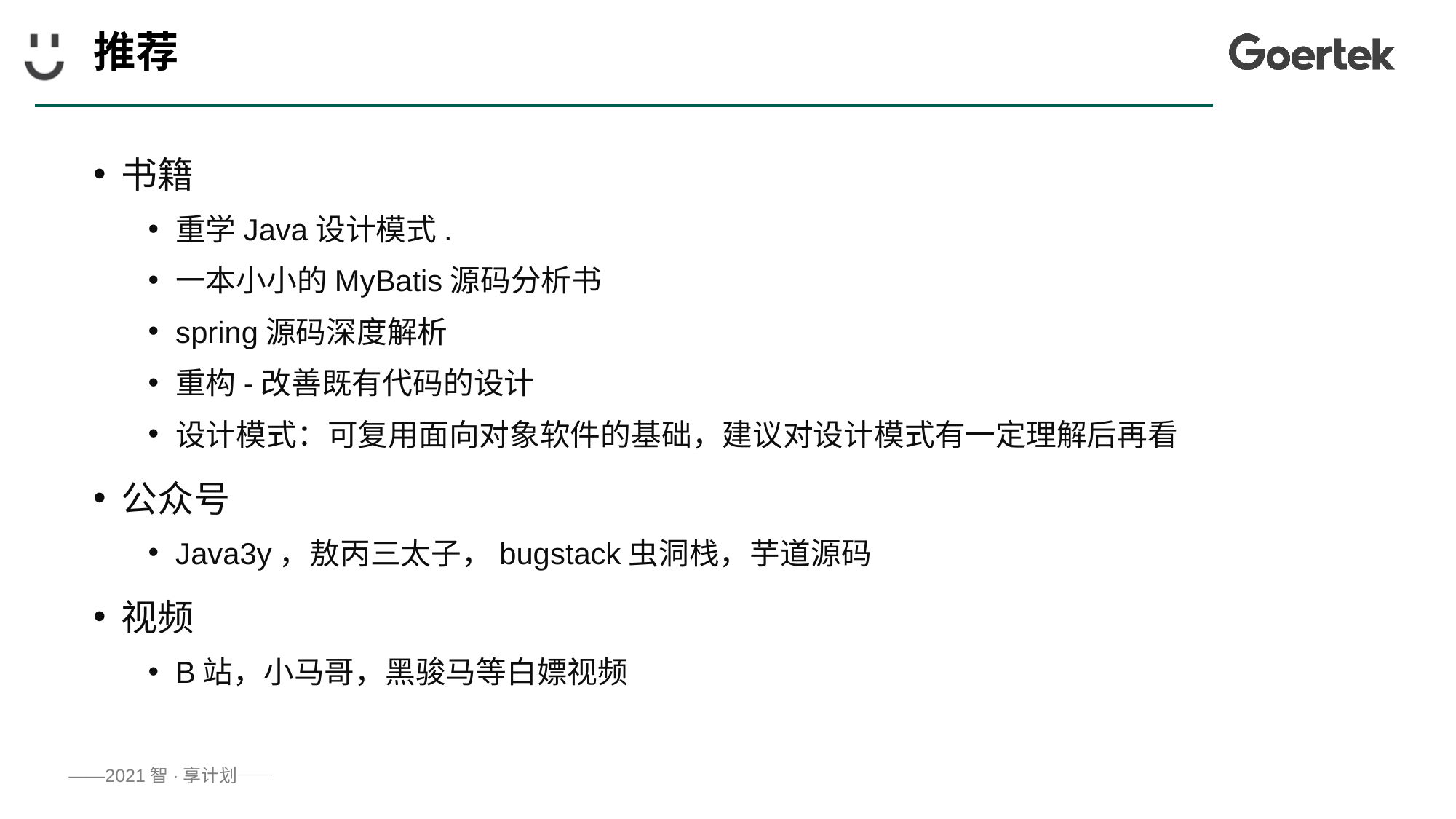

# 推荐
书籍
重学Java设计模式.
一本小小的MyBatis源码分析书
spring源码深度解析
重构-改善既有代码的设计
设计模式：可复用面向对象软件的基础，建议对设计模式有一定理解后再看
公众号
Java3y，敖丙三太子，bugstack虫洞栈，芋道源码
视频
B站，小马哥，黑骏马等白嫖视频

94